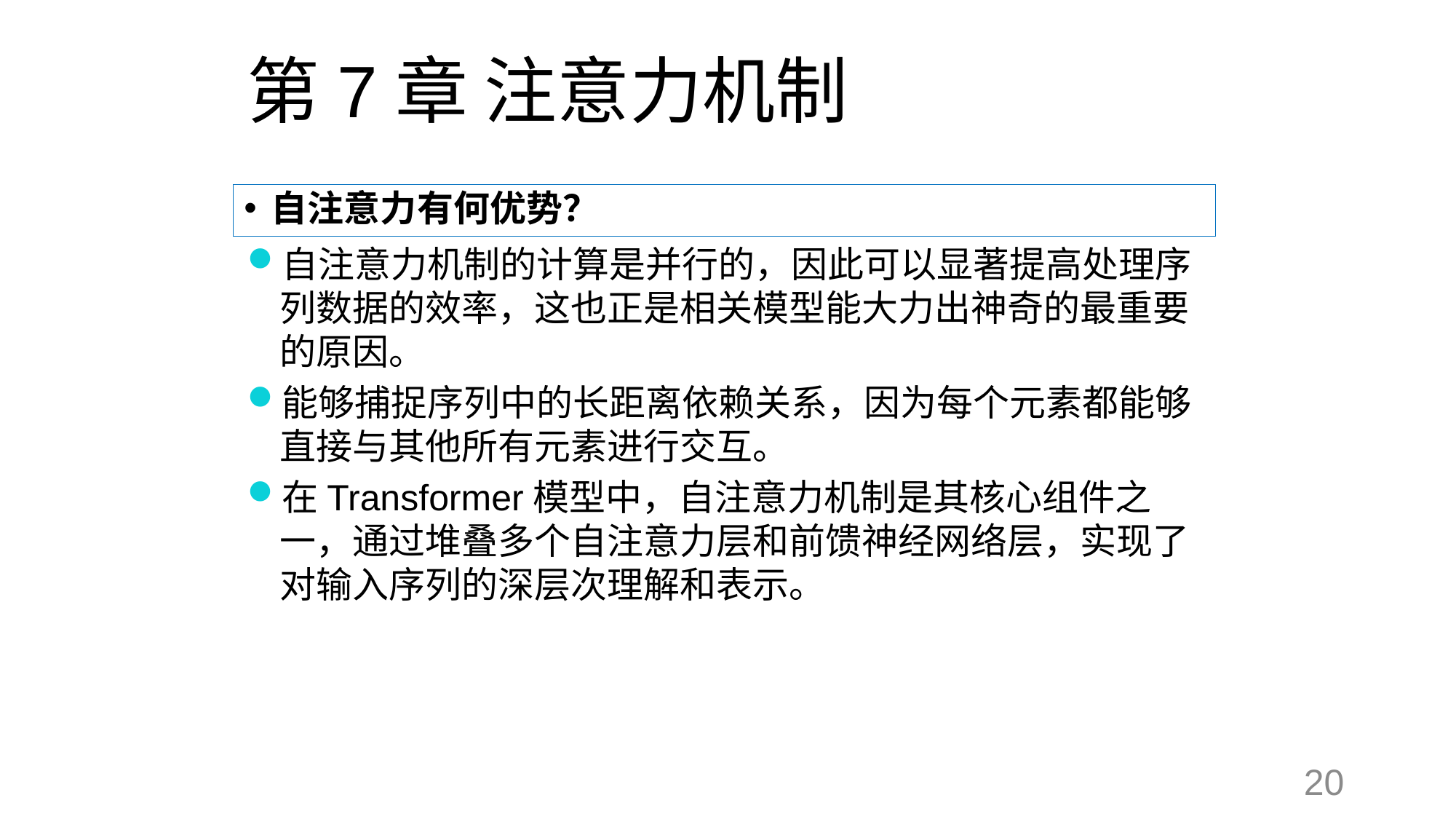

# 第7章 注意力机制
自注意力有何优势？
自注意力机制的计算是并行的，因此可以显著提高处理序列数据的效率，这也正是相关模型能大力出神奇的最重要的原因。
能够捕捉序列中的长距离依赖关系，因为每个元素都能够直接与其他所有元素进行交互。
在Transformer模型中，自注意力机制是其核心组件之一，通过堆叠多个自注意力层和前馈神经网络层，实现了对输入序列的深层次理解和表示。

20